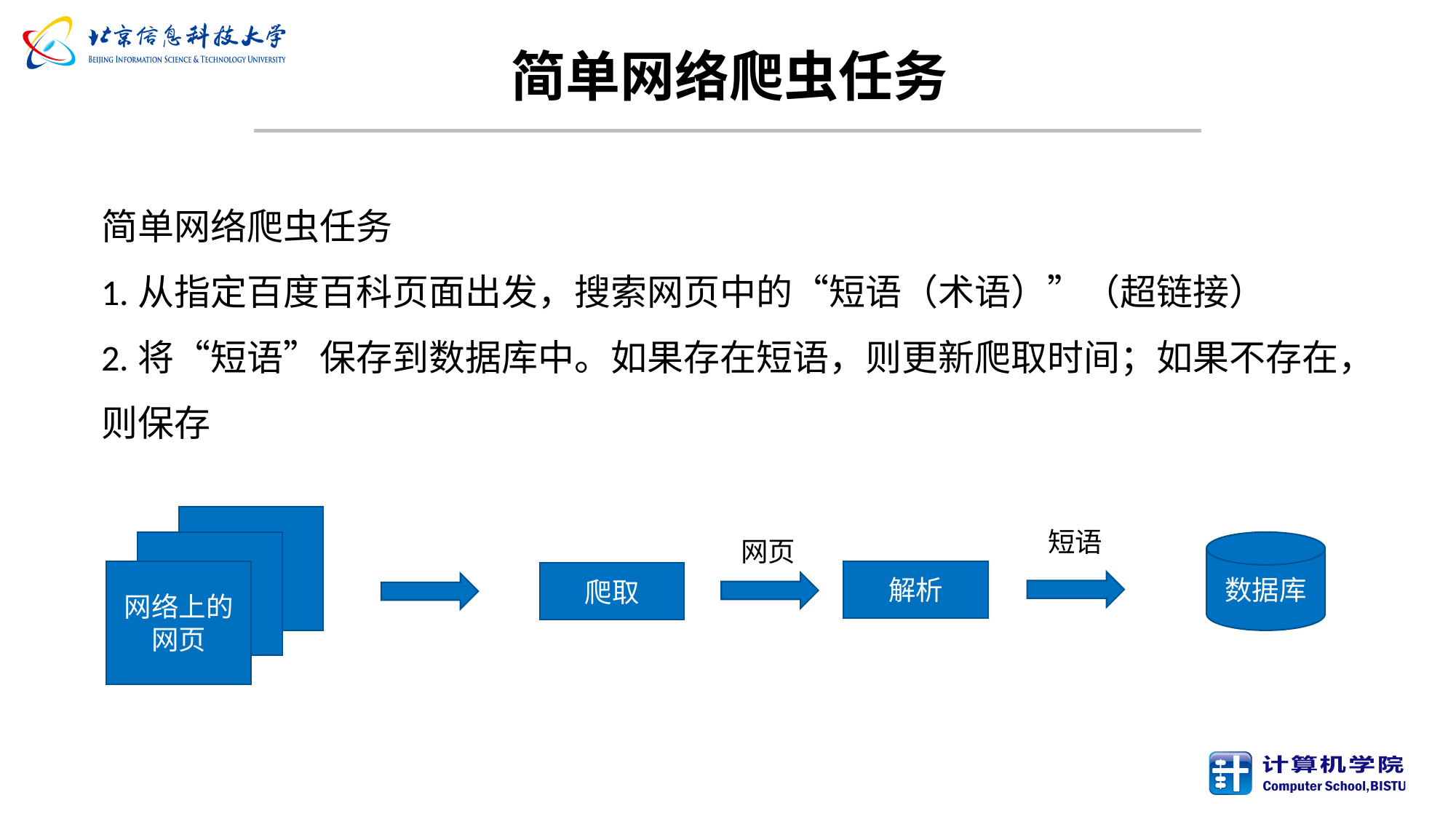

# 简单网络爬虫任务
简单网络爬虫任务
1.从指定百度百科页面出发，搜索网页中的“短语（术语）”（超链接）
2.将“短语”保存到数据库中。如果存在短语，则更新爬取时间；如果不存在，则保存

短语
网页

数据库
网络上的网页
解析
爬取